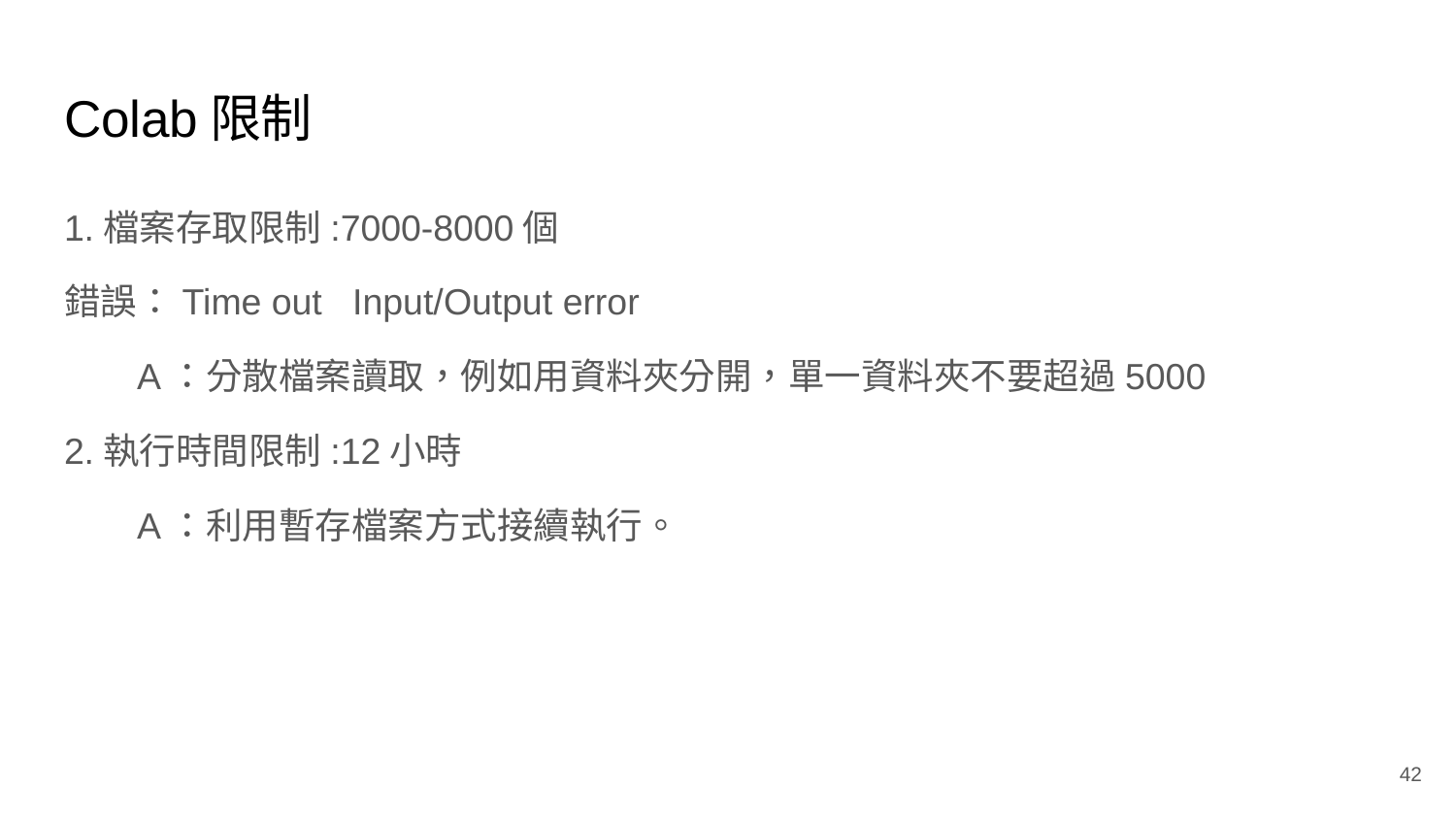

# Colab限制
1.檔案存取限制:7000-8000個
錯誤：Time out   Input/Output error
A：分散檔案讀取，例如用資料夾分開，單一資料夾不要超過5000
2.執行時間限制:12小時
A：利用暫存檔案方式接續執行。
42